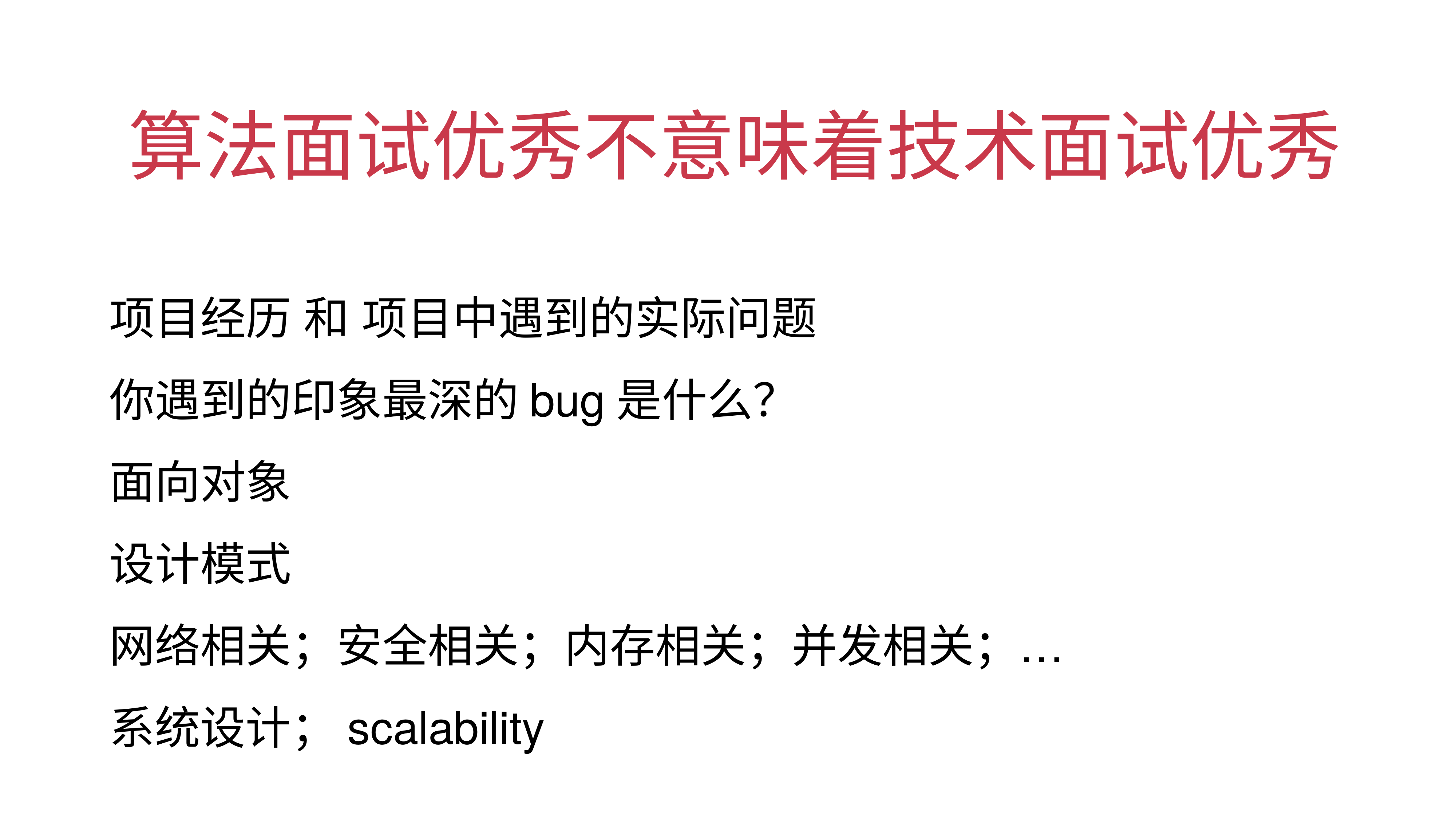

# 算法面试优秀不意味着技术面试优秀
项目经历 和 项目中遇到的实际问题
你遇到的印象最深的bug是什么？
面向对象
设计模式
网络相关；安全相关；内存相关；并发相关；…
系统设计；scalability